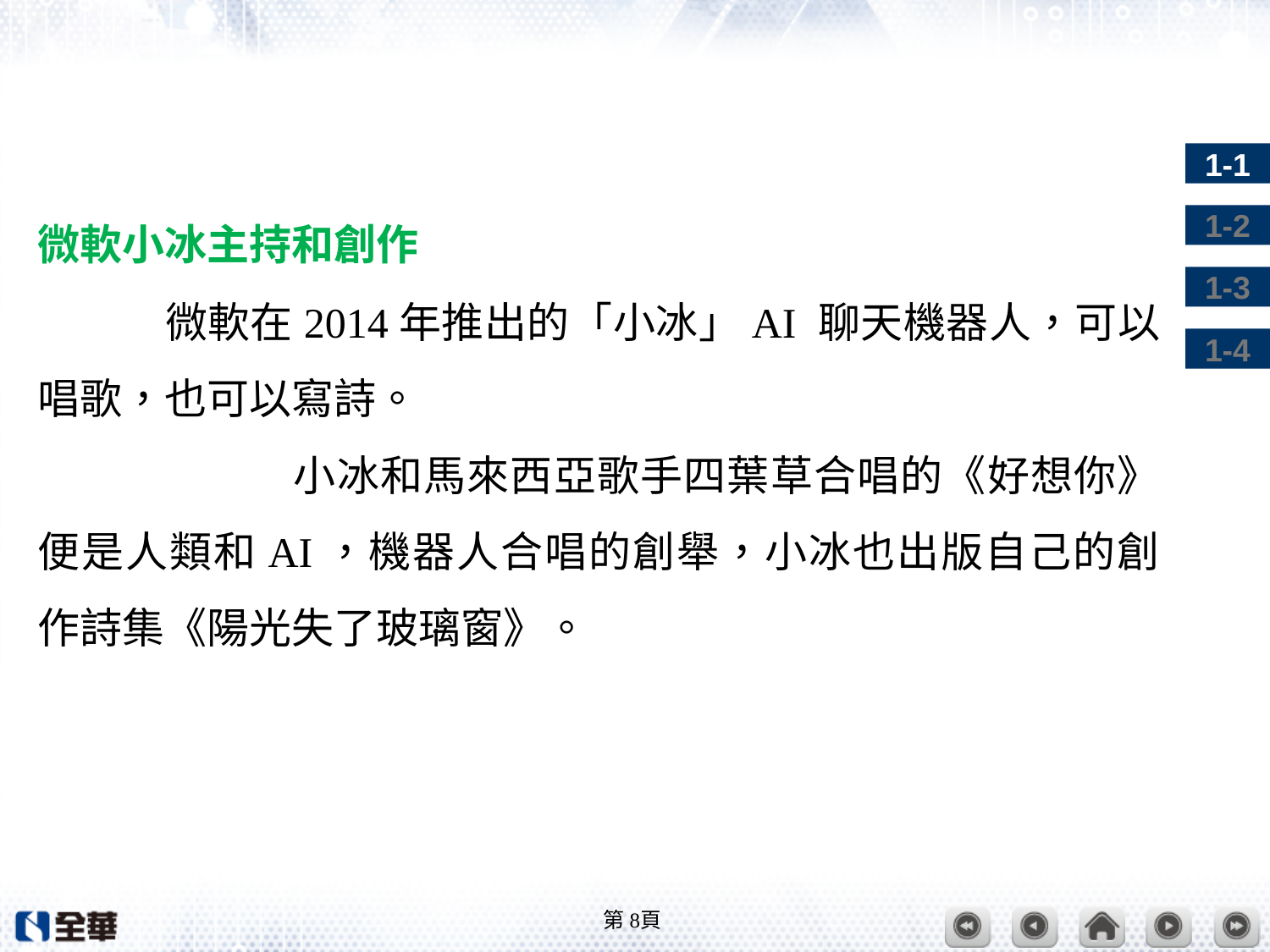

#
微軟小冰主持和創作
	微軟在2014年推出的「小冰」AI 聊天機器人，可以唱歌，也可以寫詩。
		小冰和馬來西亞歌手四葉草合唱的《好想你》便是人類和AI，機器人合唱的創舉，小冰也出版自己的創作詩集《陽光失了玻璃窗》。